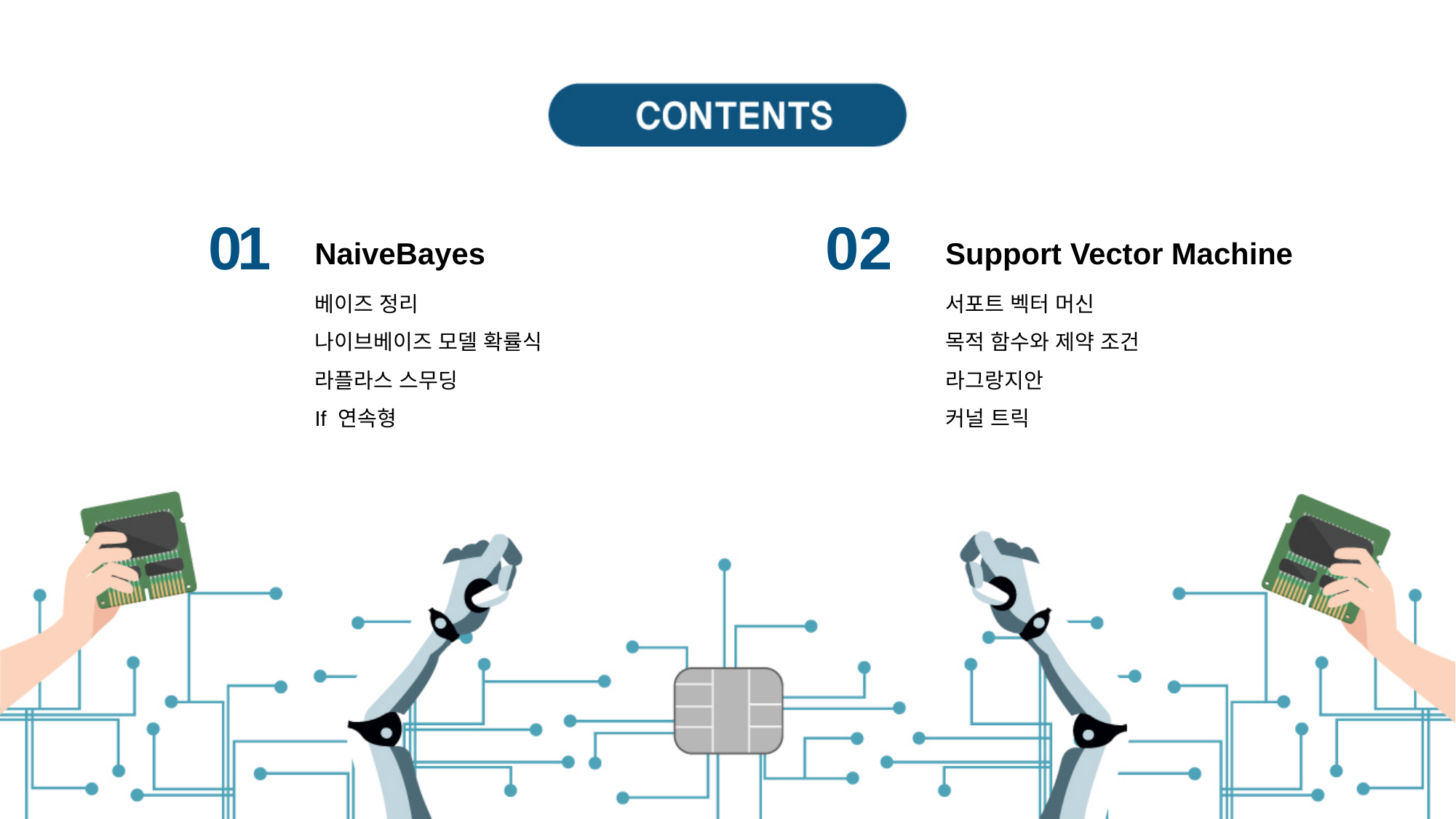

01
NaiveBayes
베이즈 정리
나이브베이즈 모델 확률식
라플라스 스무딩
If 연속형
02
Support Vector Machine
서포트 벡터 머신
목적 함수와 제약 조건
라그랑지안
커널 트릭